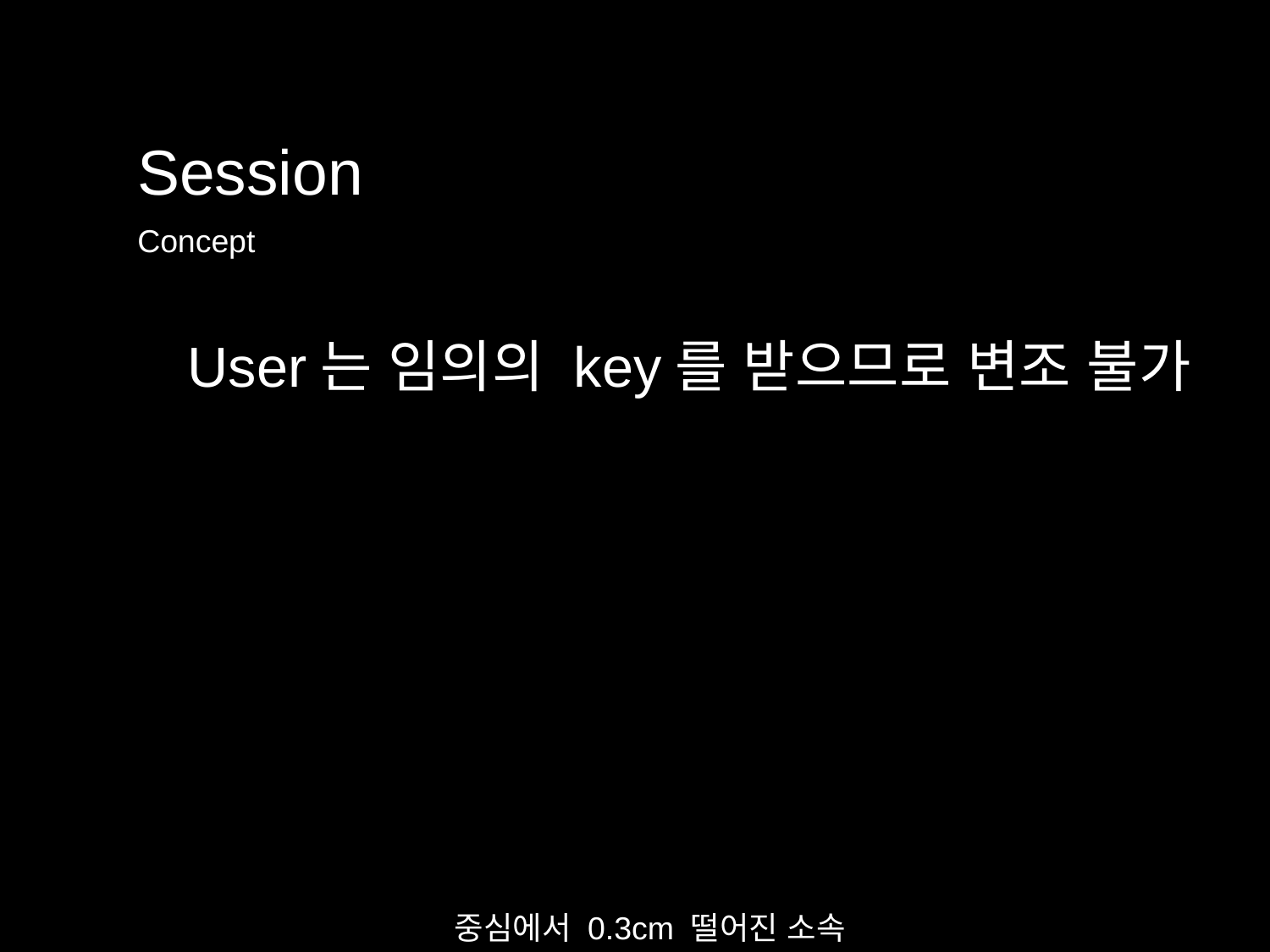

Session
Concept
User는 임의의 key를 받으므로 변조 불가